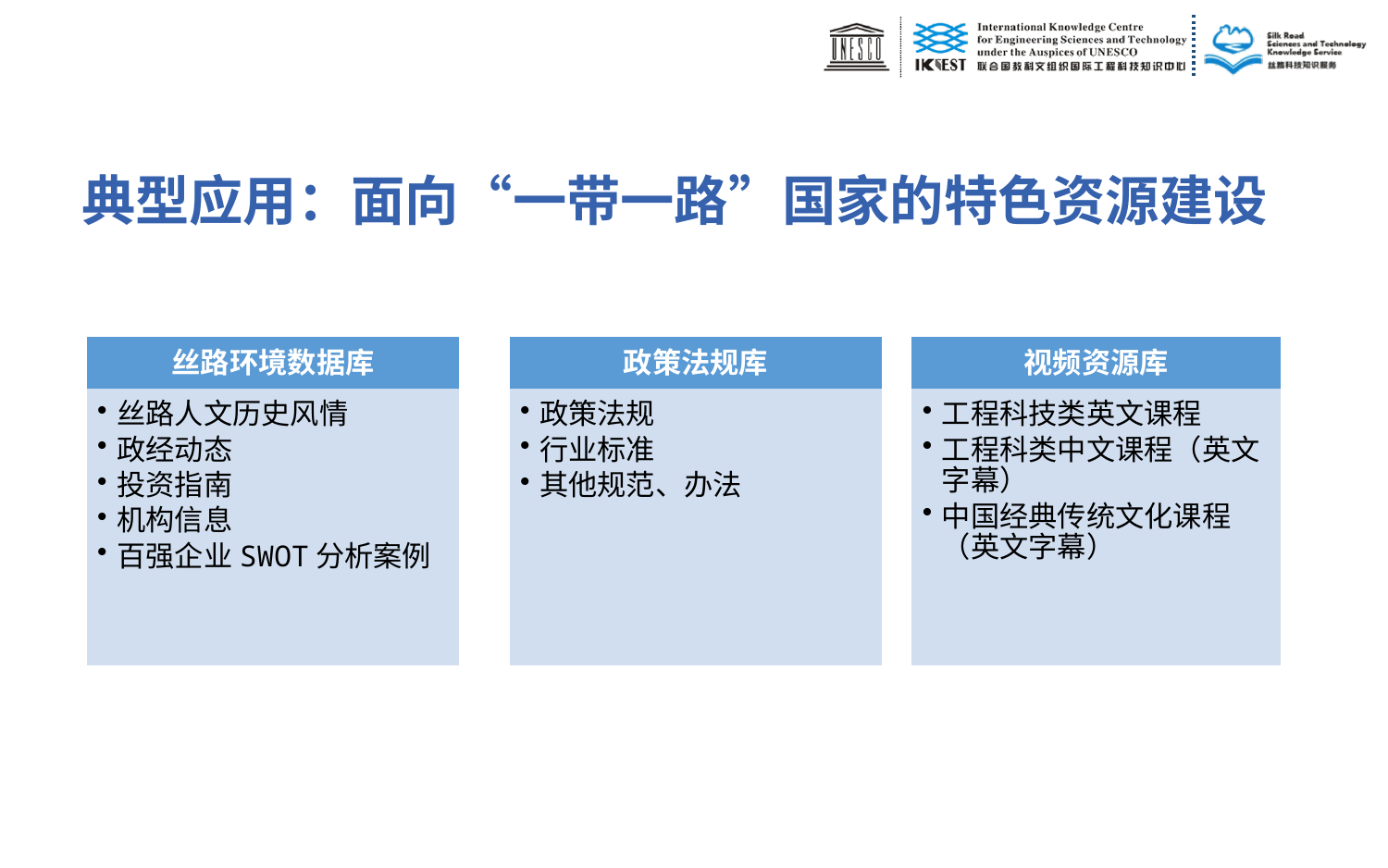

典型应用：面向“一带一路”国家的特色资源建设
丝路环境数据库
政策法规库
视频资源库
丝路人文历史风情
政经动态
投资指南
机构信息
百强企业SWOT分析案例
政策法规
行业标准
其他规范、办法

工程科技类英文课程
工程科类中文课程（英文字幕）
中国经典传统文化课程（英文字幕）